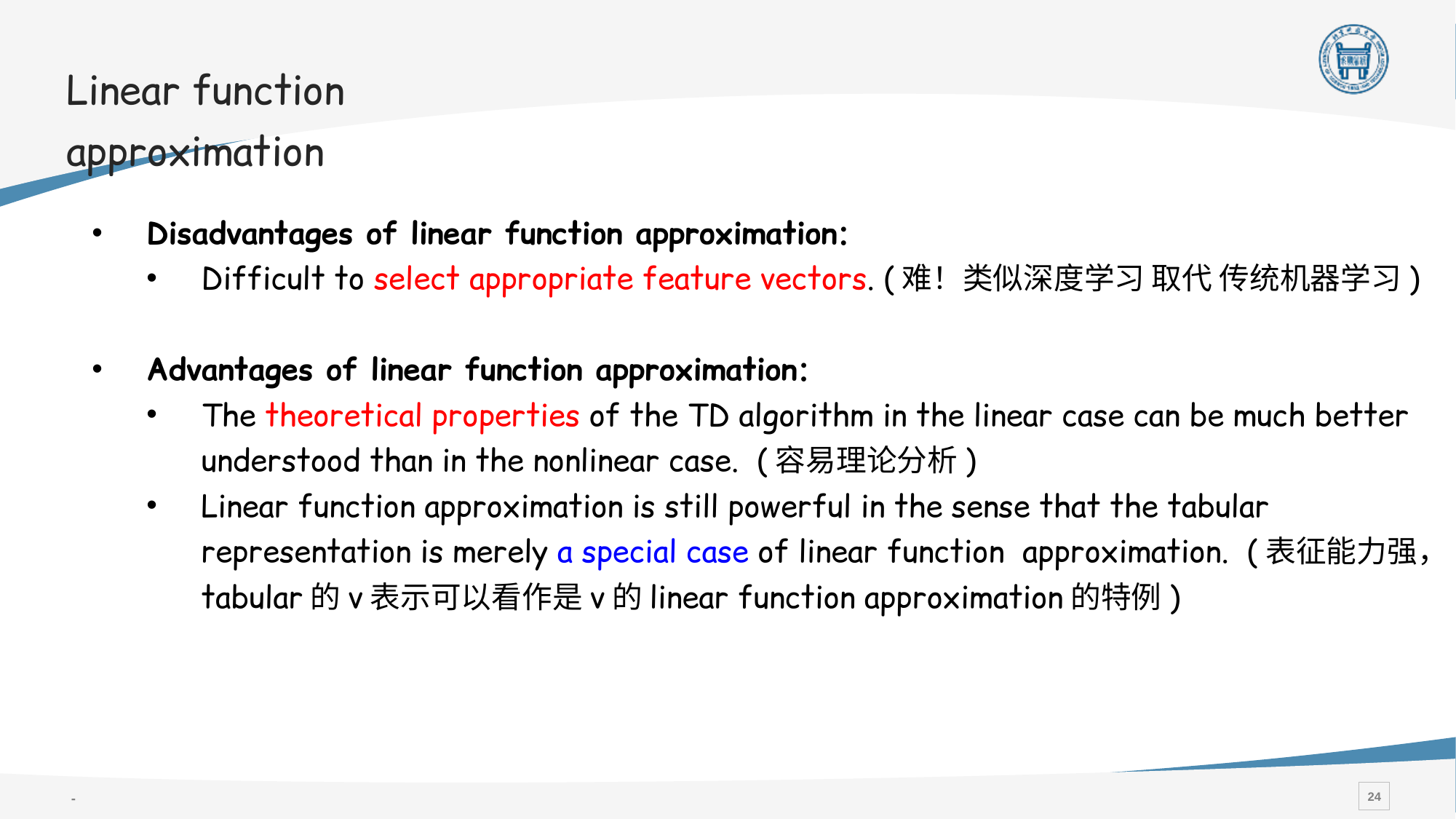

# Linear function approximation
Disadvantages of linear function approximation:
Difficult to select appropriate feature vectors. (难！类似深度学习 取代 传统机器学习)

Advantages of linear function approximation:
The theoretical properties of the TD algorithm in the linear case can be much better understood than in the nonlinear case.  (容易理论分析)
Linear function approximation is still powerful in the sense that the tabular representation is merely a special case of linear function  approximation.  (表征能力强，tabular的v表示可以看作是v的linear function approximation的特例)